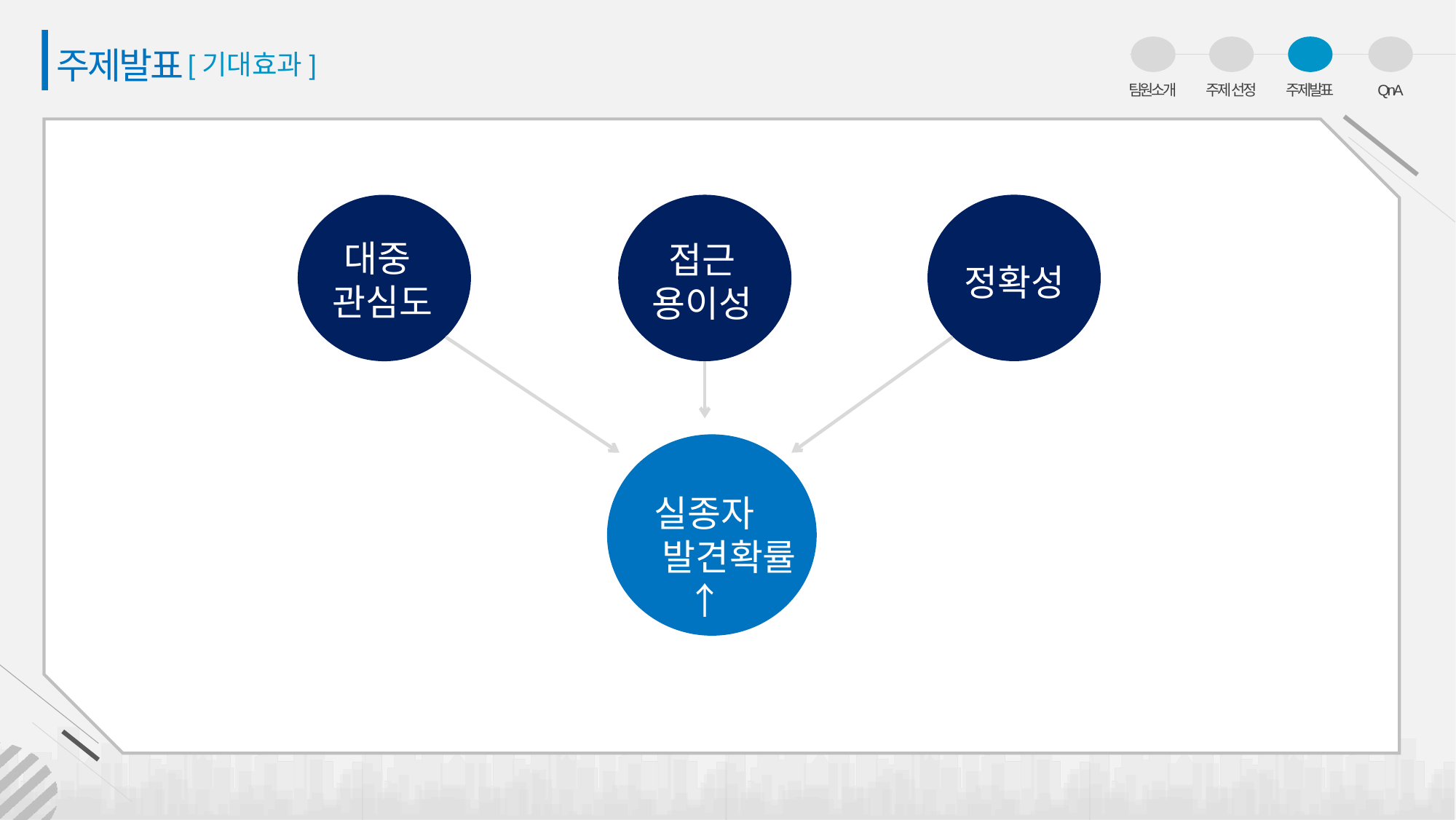

주제발표

01
팀원소개

02
주제 선정

03
주제발표

04
QnA
[기대효과]

정확성

접근
용이성

대중
관심도

실종자
    발견확률↑